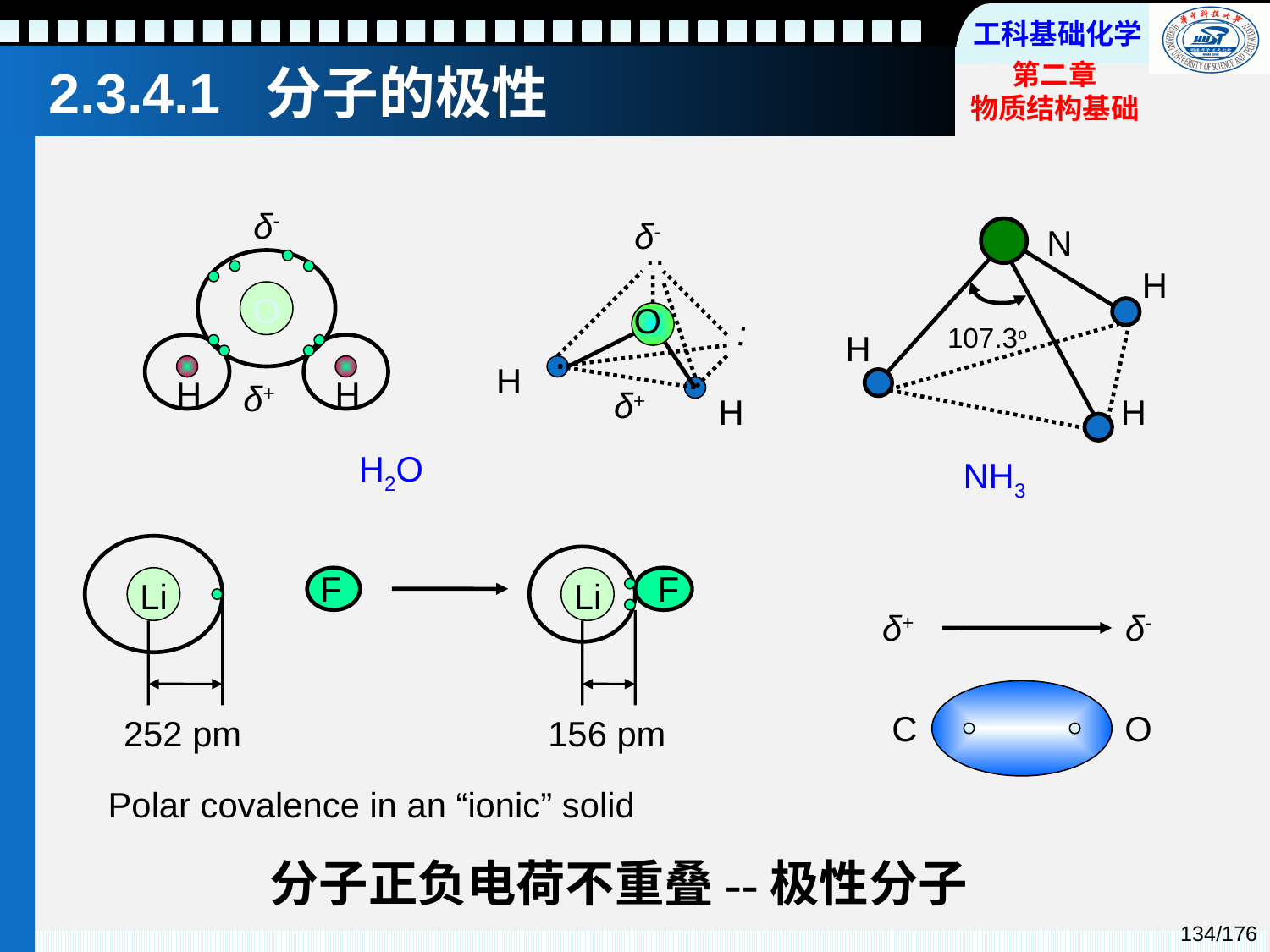

# 2.3.4.1  分子的极性

N

H

107.3o
H

H

NH3
δ-

O

H
H
δ+
δ-
..

O
  :

H

δ+

H
 H2O

F
F

Li

Li

252 pm
156 pm
Polar covalence in an “ionic” solid
δ+
δ-

C
O

分子正负电荷不重叠--极性分子